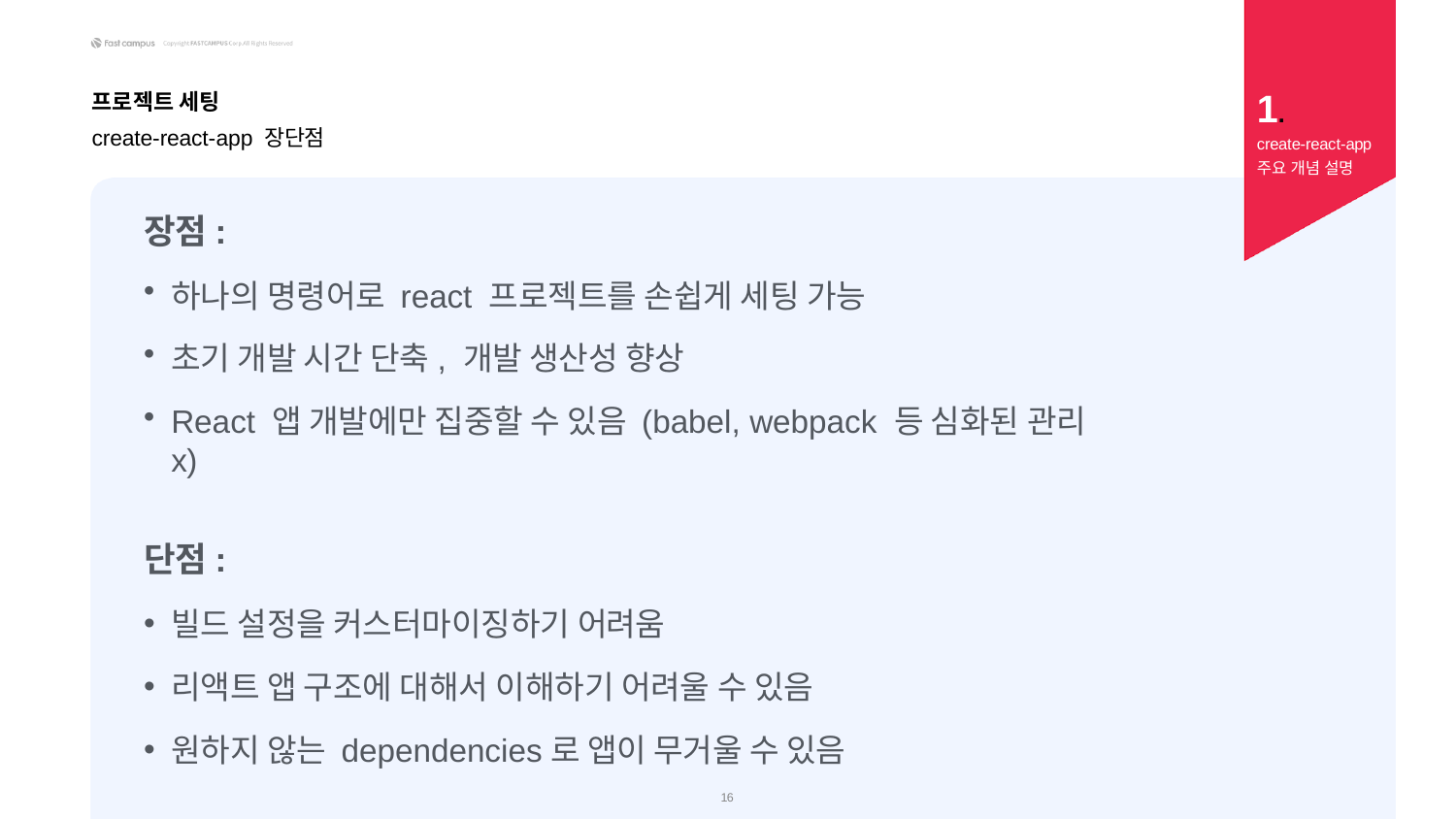

1.
create-react-app
주요 개념 설명
프로젝트 세팅
create-react-app 장단점
장점:
하나의 명령어로 react 프로젝트를 손쉽게 세팅 가능
초기 개발 시간 단축, 개발 생산성 향상
React 앱 개발에만 집중할 수 있음 (babel, webpack 등 심화된 관리 x)

단점:
빌드 설정을 커스터마이징하기 어려움
리액트 앱 구조에 대해서 이해하기 어려울 수 있음
원하지 않는 dependencies로 앱이 무거울 수 있음
16